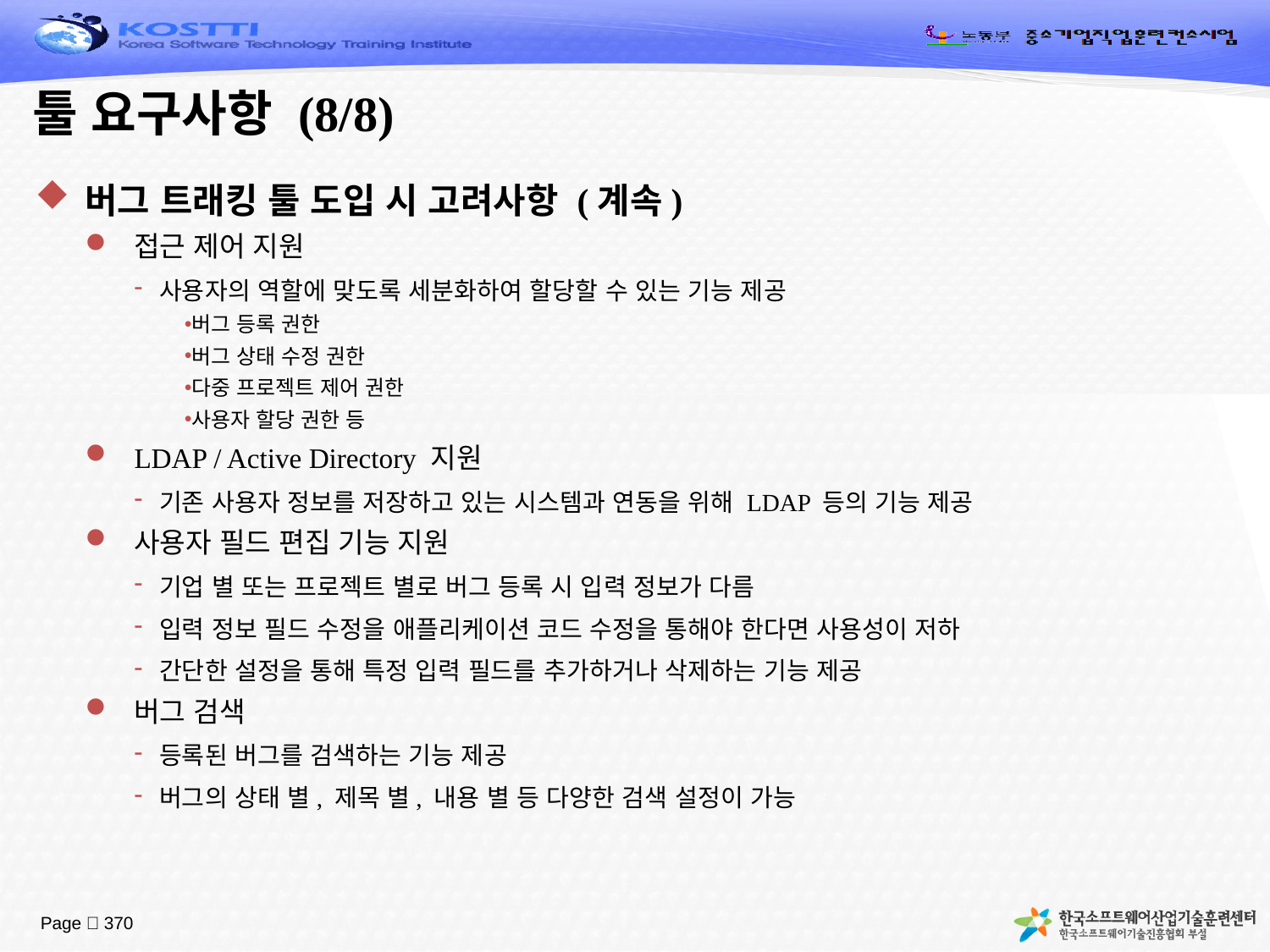

# 툴 요구사항 (8/8)
버그 트래킹 툴 도입 시 고려사항 (계속)
접근 제어 지원
사용자의 역할에 맞도록 세분화하여 할당할 수 있는 기능 제공
버그 등록 권한
버그 상태 수정 권한
다중 프로젝트 제어 권한
사용자 할당 권한 등
LDAP / Active Directory 지원
기존 사용자 정보를 저장하고 있는 시스템과 연동을 위해 LDAP 등의 기능 제공
사용자 필드 편집 기능 지원
기업 별 또는 프로젝트 별로 버그 등록 시 입력 정보가 다름
입력 정보 필드 수정을 애플리케이션 코드 수정을 통해야 한다면 사용성이 저하
간단한 설정을 통해 특정 입력 필드를 추가하거나 삭제하는 기능 제공
버그 검색
등록된 버그를 검색하는 기능 제공
버그의 상태 별, 제목 별, 내용 별 등 다양한 검색 설정이 가능